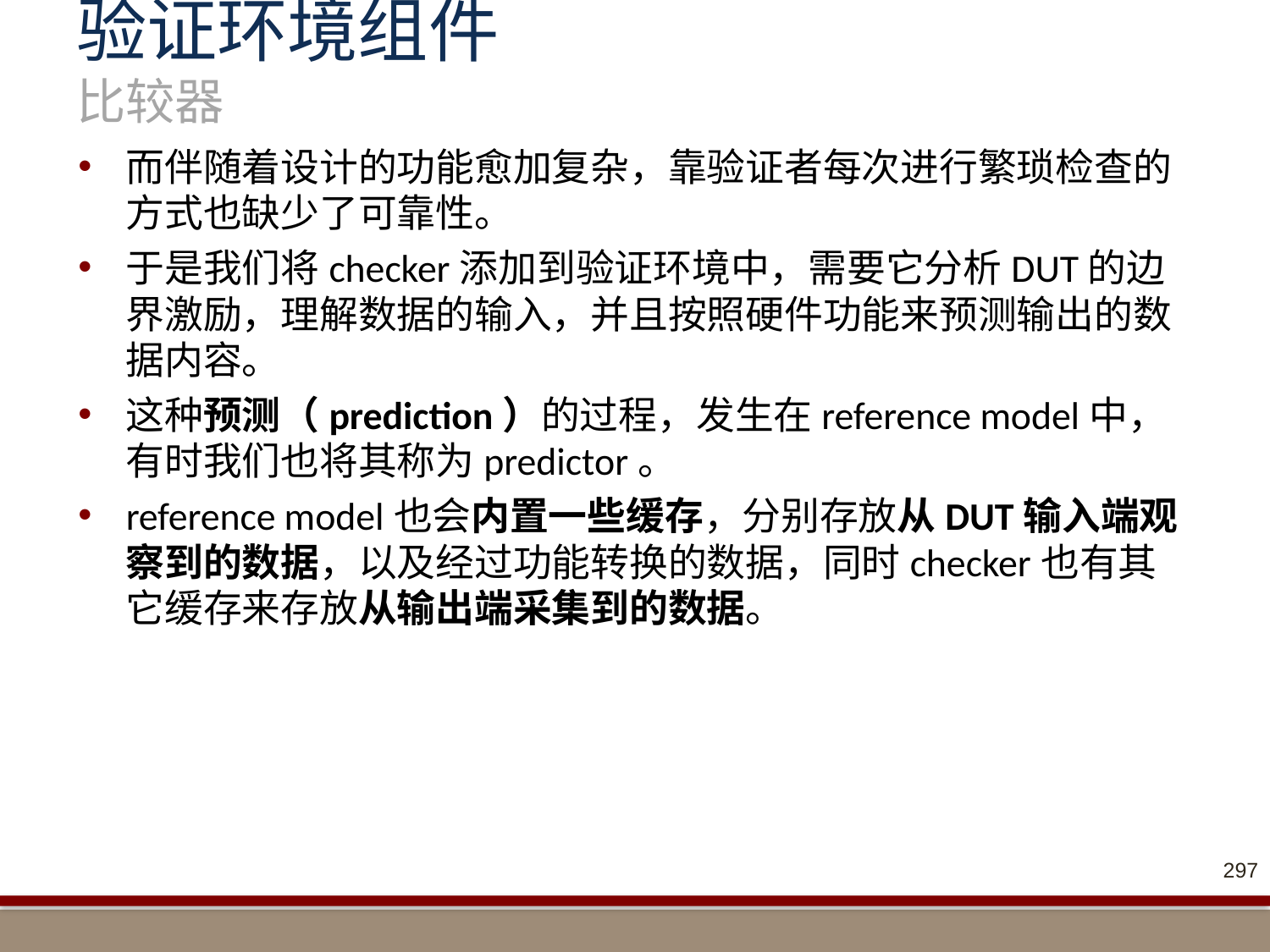

# 验证环境组件 比较器
而伴随着设计的功能愈加复杂，靠验证者每次进行繁琐检查的方式也缺少了可靠性。
于是我们将checker添加到验证环境中，需要它分析DUT的边界激励，理解数据的输入，并且按照硬件功能来预测输出的数据内容。
这种预测（prediction）的过程，发生在reference model中，有时我们也将其称为predictor。
reference model也会内置一些缓存，分别存放从DUT输入端观察到的数据，以及经过功能转换的数据，同时checker也有其它缓存来存放从输出端采集到的数据。
297